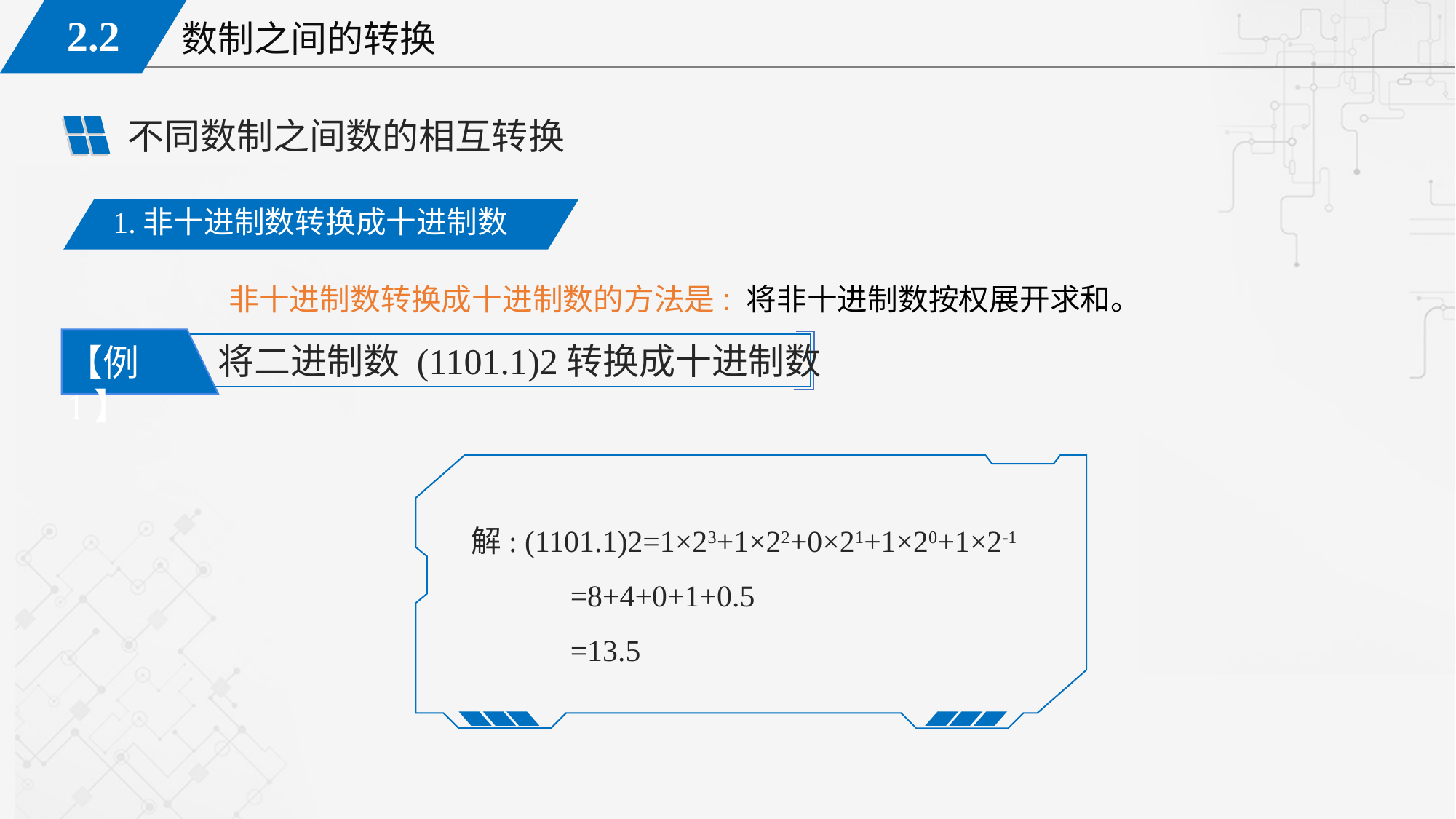

不同数制之间数的相互转换

1.非十进制数转换成十进制数

非十进制数转换成十进制数的方法是: 将非十进制数按权展开求和。

将二进制数 (1101.1)2转换成十进制数
【例1】

解: (1101.1)2=1×23+1×22+0×21+1×20+1×2-1
             =8+4+0+1+0.5
             =13.5